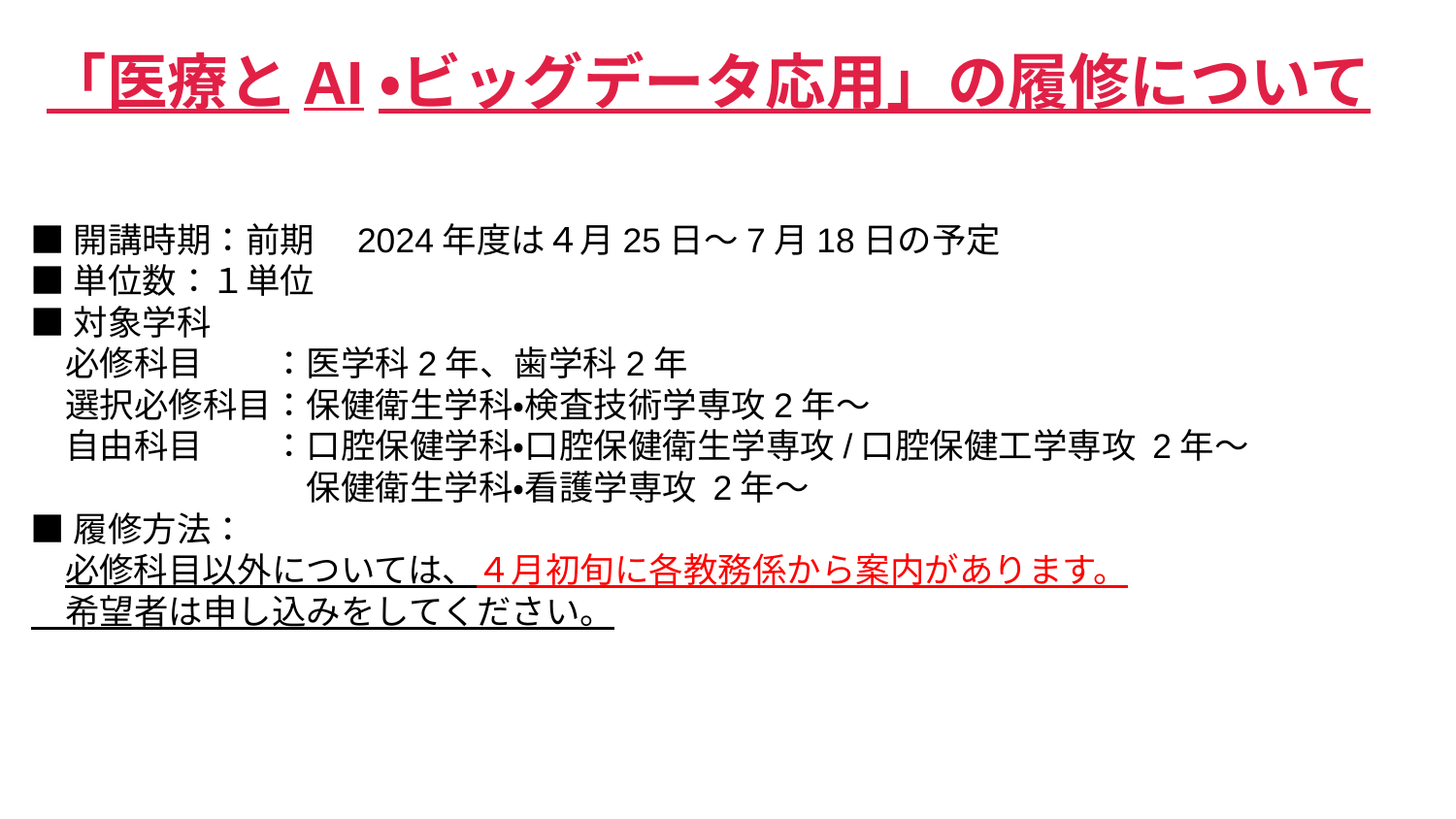

# 「医療とAI・ビッグデータ応用」の履修について
■開講時期：前期　2024年度は４月25日～7月18日の予定
■単位数：１単位
■対象学科
　必修科目　　：医学科2年、歯学科2年
　選択必修科目：保健衛生学科・検査技術学専攻2年～
　自由科目　　：口腔保健学科・口腔保健衛生学専攻/口腔保健工学専攻 2年～
　　　　　　　　保健衛生学科・看護学専攻 2年～
■履修方法：
　必修科目以外については、４月初旬に各教務係から案内があります。
　希望者は申し込みをしてください。